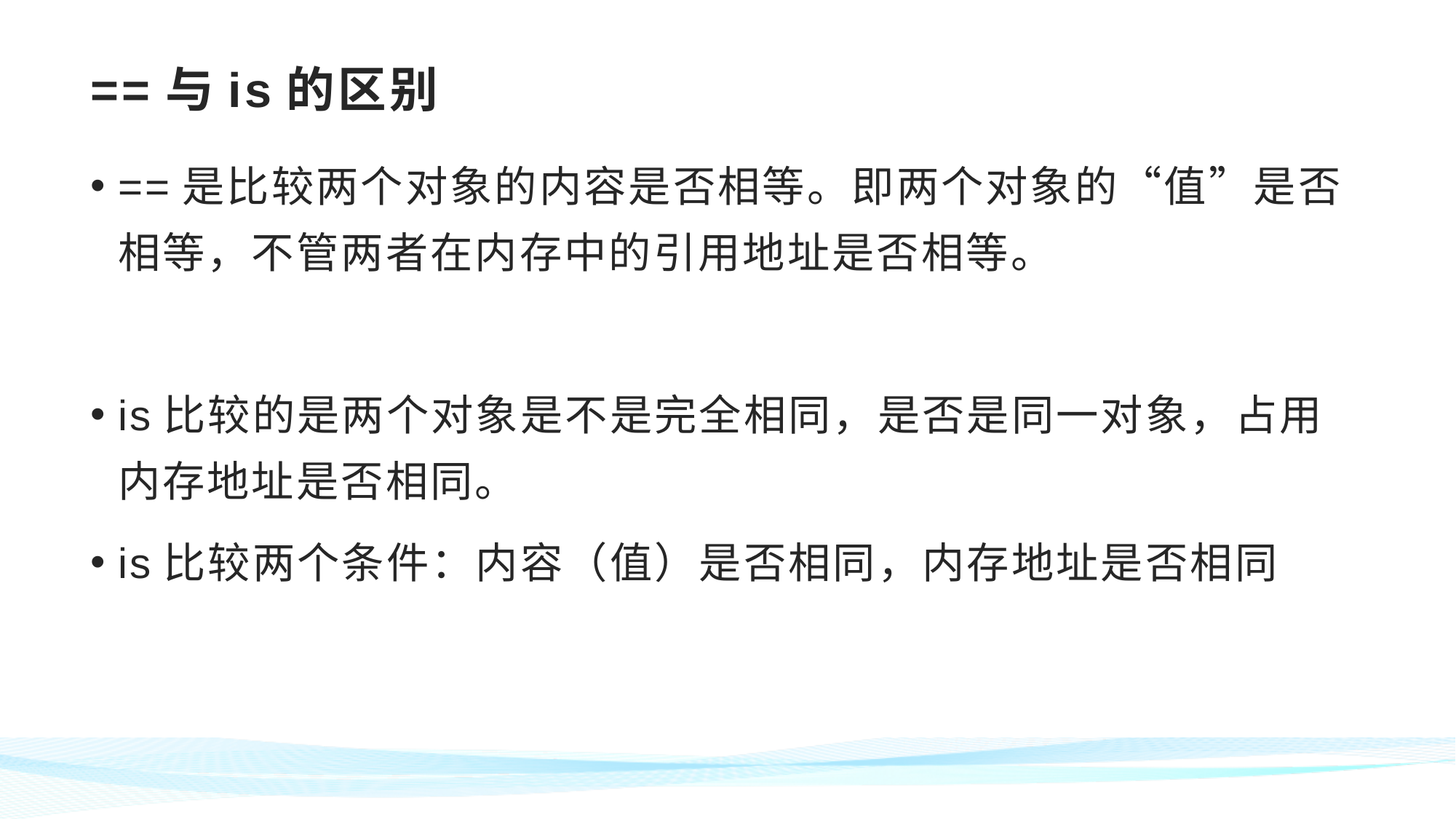

# ==与is的区别
==是比较两个对象的内容是否相等。即两个对象的“值”是否相等，不管两者在内存中的引用地址是否相等。

is比较的是两个对象是不是完全相同，是否是同一对象，占用内存地址是否相同。
is比较两个条件：内容（值）是否相同，内存地址是否相同